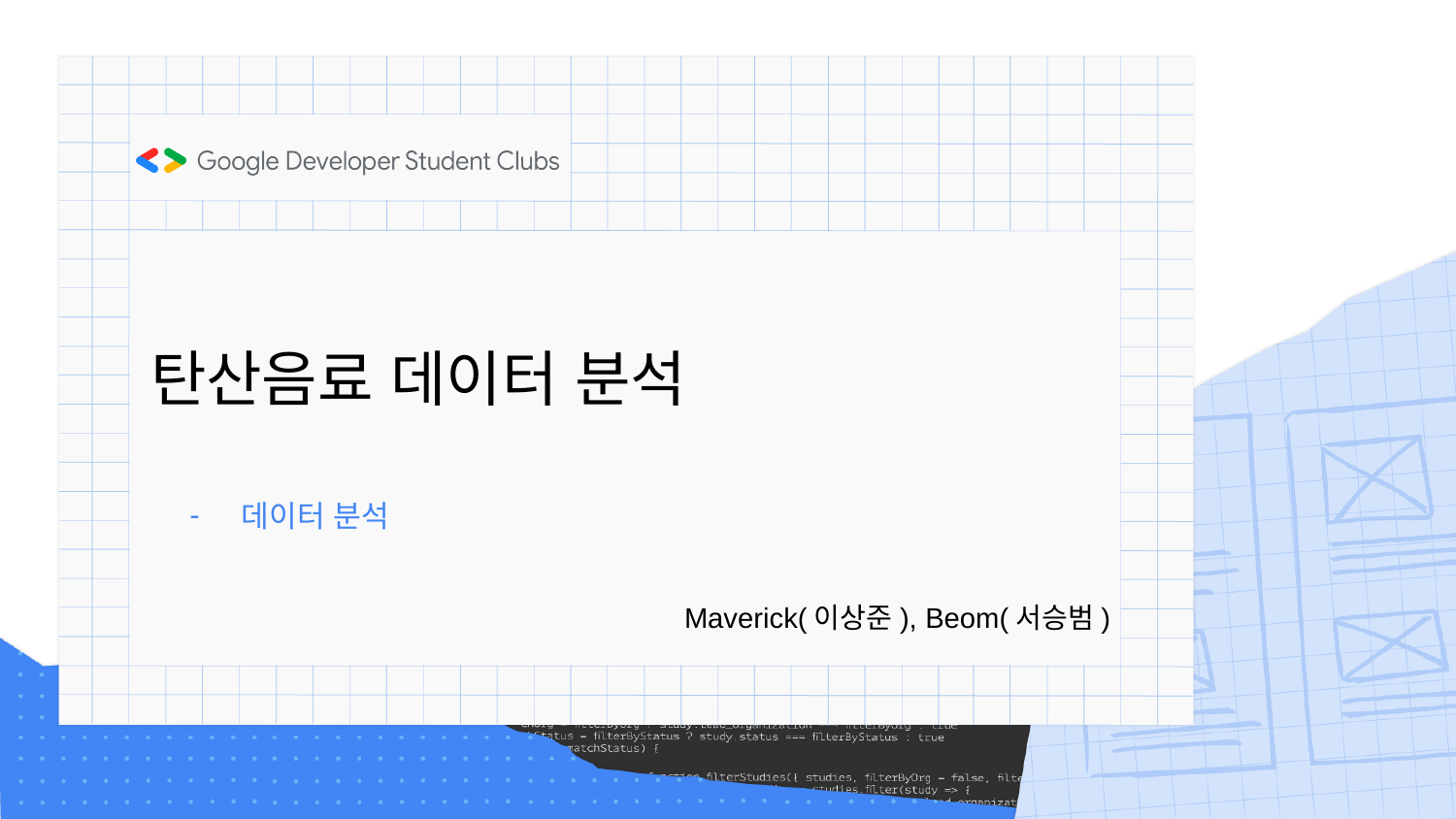

# 탄산음료 데이터 분석
데이터 분석
Maverick(이상준), Beom(서승범)